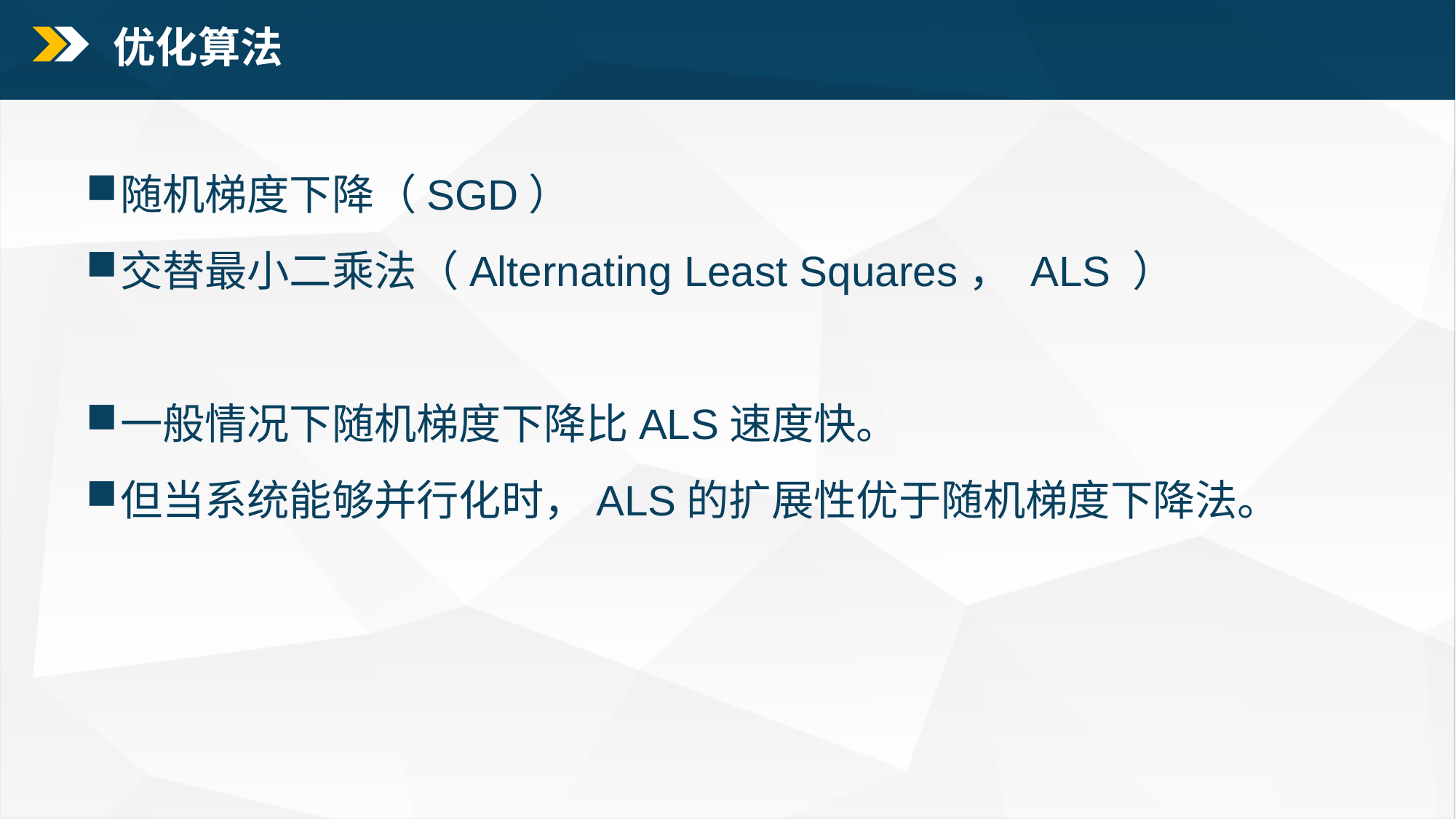

优化算法
随机梯度下降（SGD）
交替最小二乘法（Alternating Least Squares， ALS ）

一般情况下随机梯度下降比ALS速度快。
但当系统能够并行化时，ALS的扩展性优于随机梯度下降法。